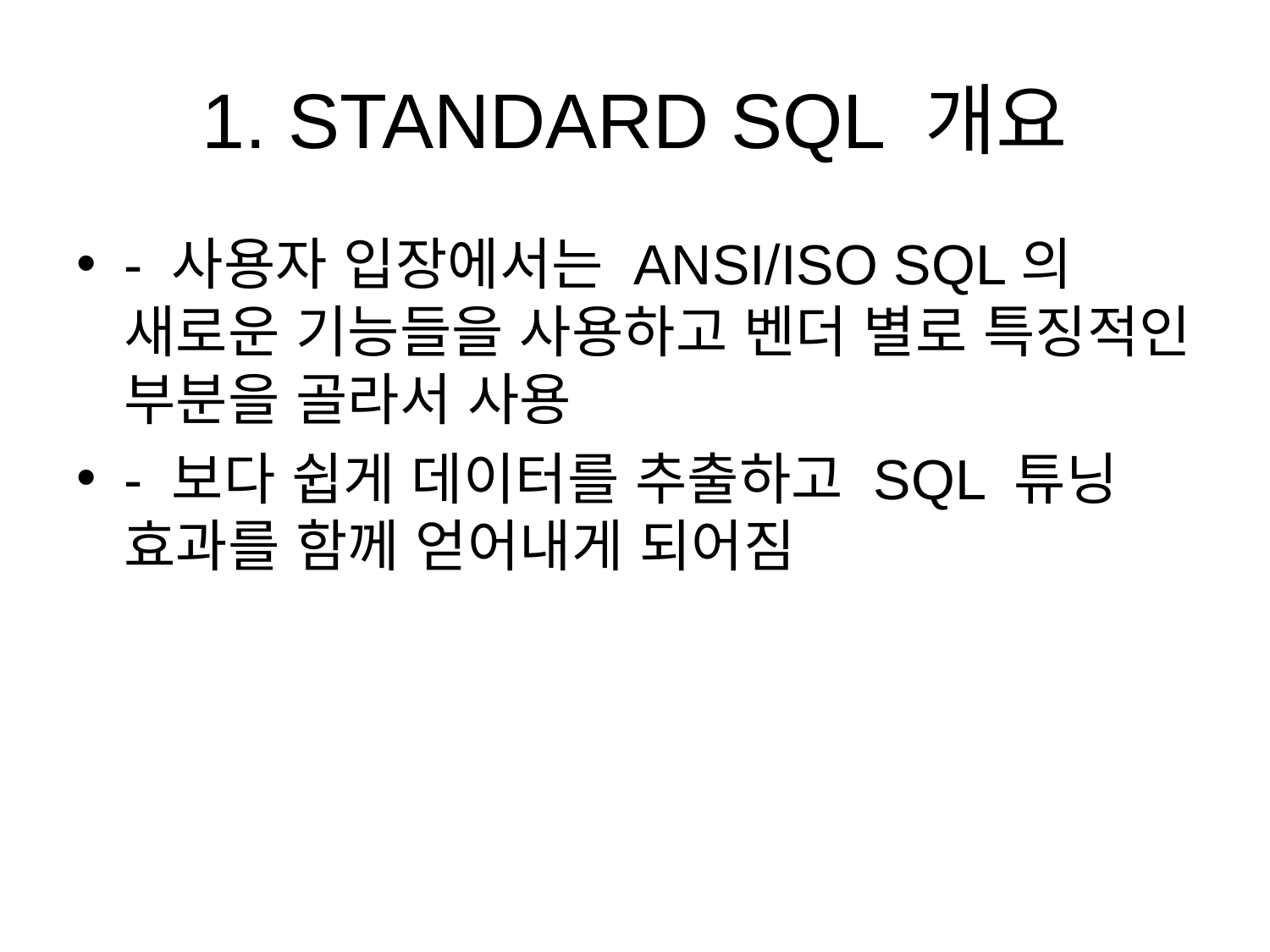

# 1. STANDARD SQL 개요
- 사용자 입장에서는 ANSI/ISO SQL의 새로운 기능들을 사용하고 벤더 별로 특징적인 부분을 골라서 사용
- 보다 쉽게 데이터를 추출하고 SQL 튜닝 효과를 함께 얻어내게 되어짐